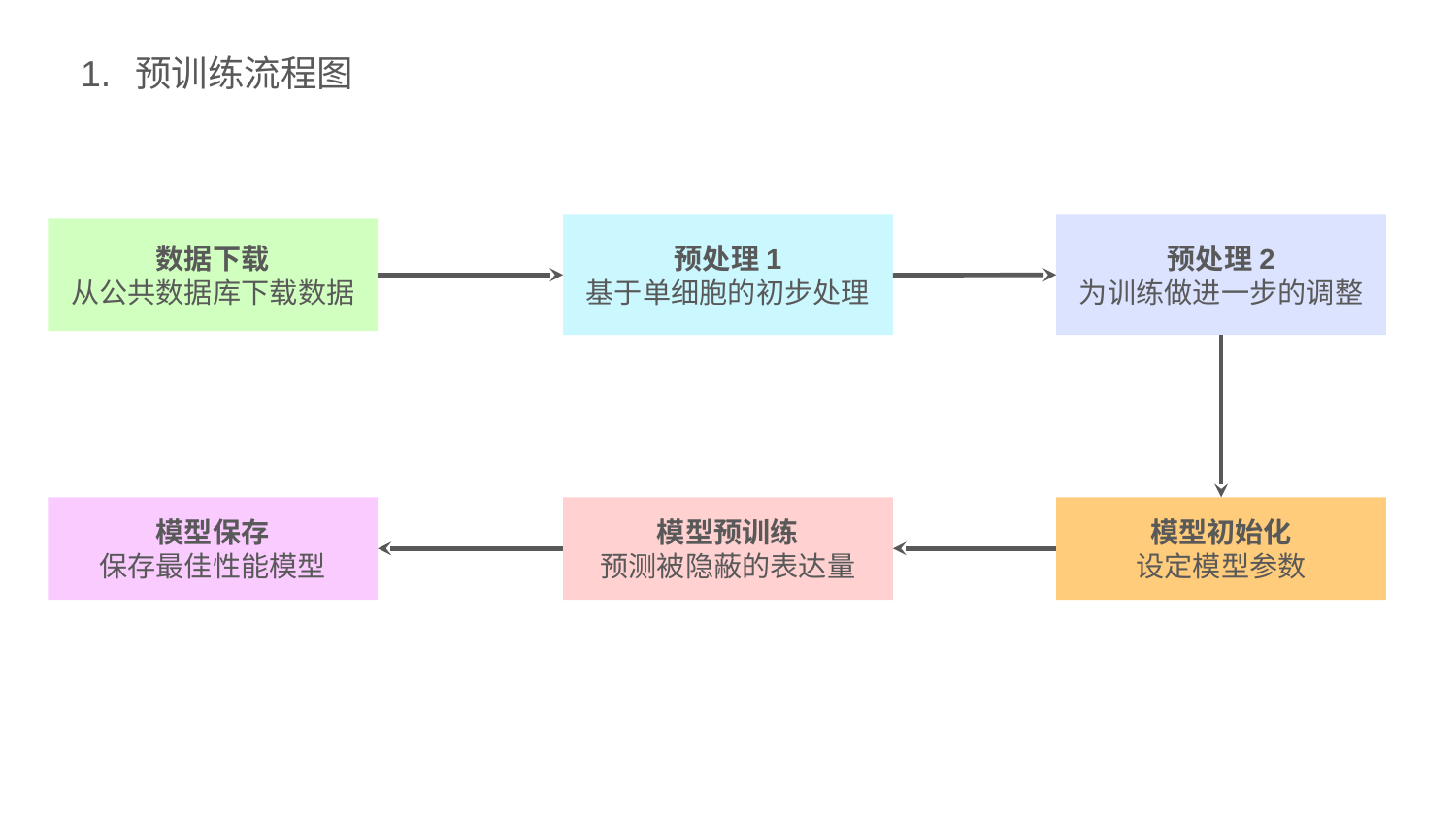

预训练流程图
预处理1
基于单细胞的初步处理
预处理2
为训练做进一步的调整
数据下载
从公共数据库下载数据
模型预训练
预测被隐蔽的表达量
模型初始化
设定模型参数
模型保存
保存最佳性能模型